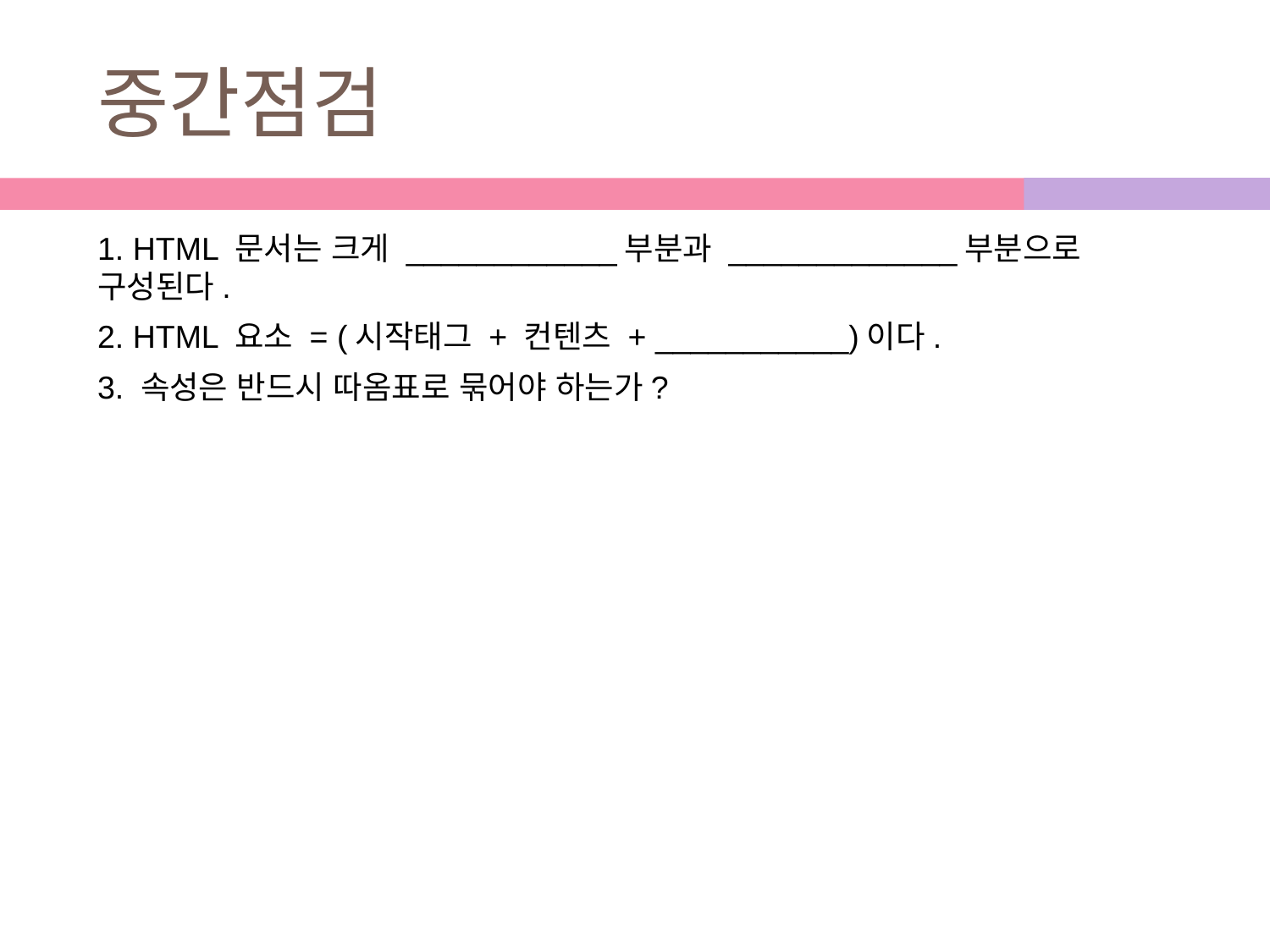

# 중간점검
1. HTML 문서는 크게 ____________부분과 _____________부분으로 구성된다.
2. HTML 요소 = (시작태그 + 컨텐츠 + ___________)이다.
3. 속성은 반드시 따옴표로 묶어야 하는가?